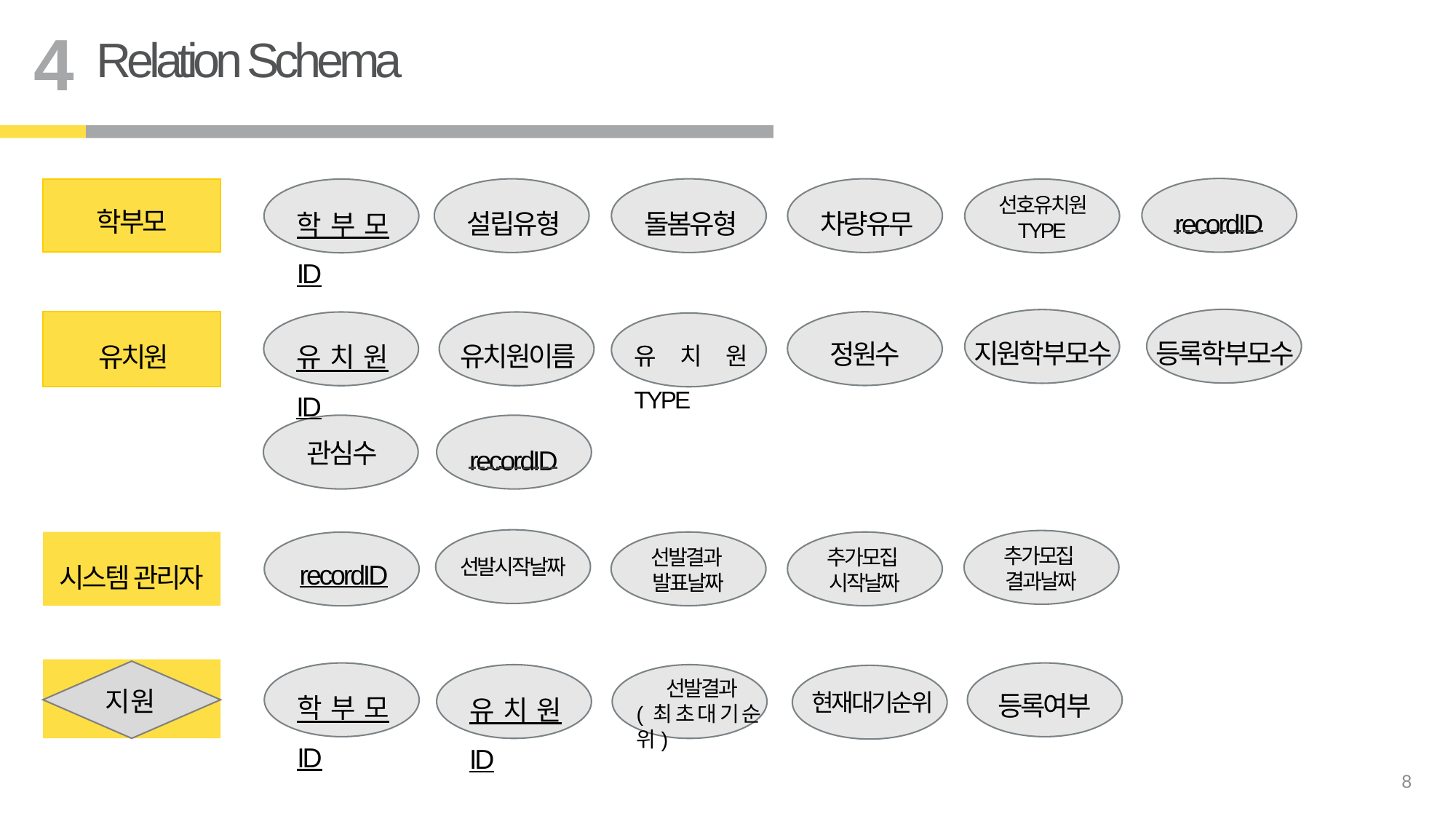

4
Relation Schema

recordID

차량유무

설립유형

돌봄유형

학부모ID

선호유치원 TYPE

학부모

등록학부모수

지원학부모수

정원수

유치원ID

유치원이름

유치원TYPE
유치원

관심수

recordID

선발시작날짜

추가모집
결과날짜

시스템 관리자

선발결과
발표날짜

추가모집
시작날짜

recordID

지원

학부모ID

등록여부

유치원ID

      선발결과
(최초대기순위)

현재대기순위
8